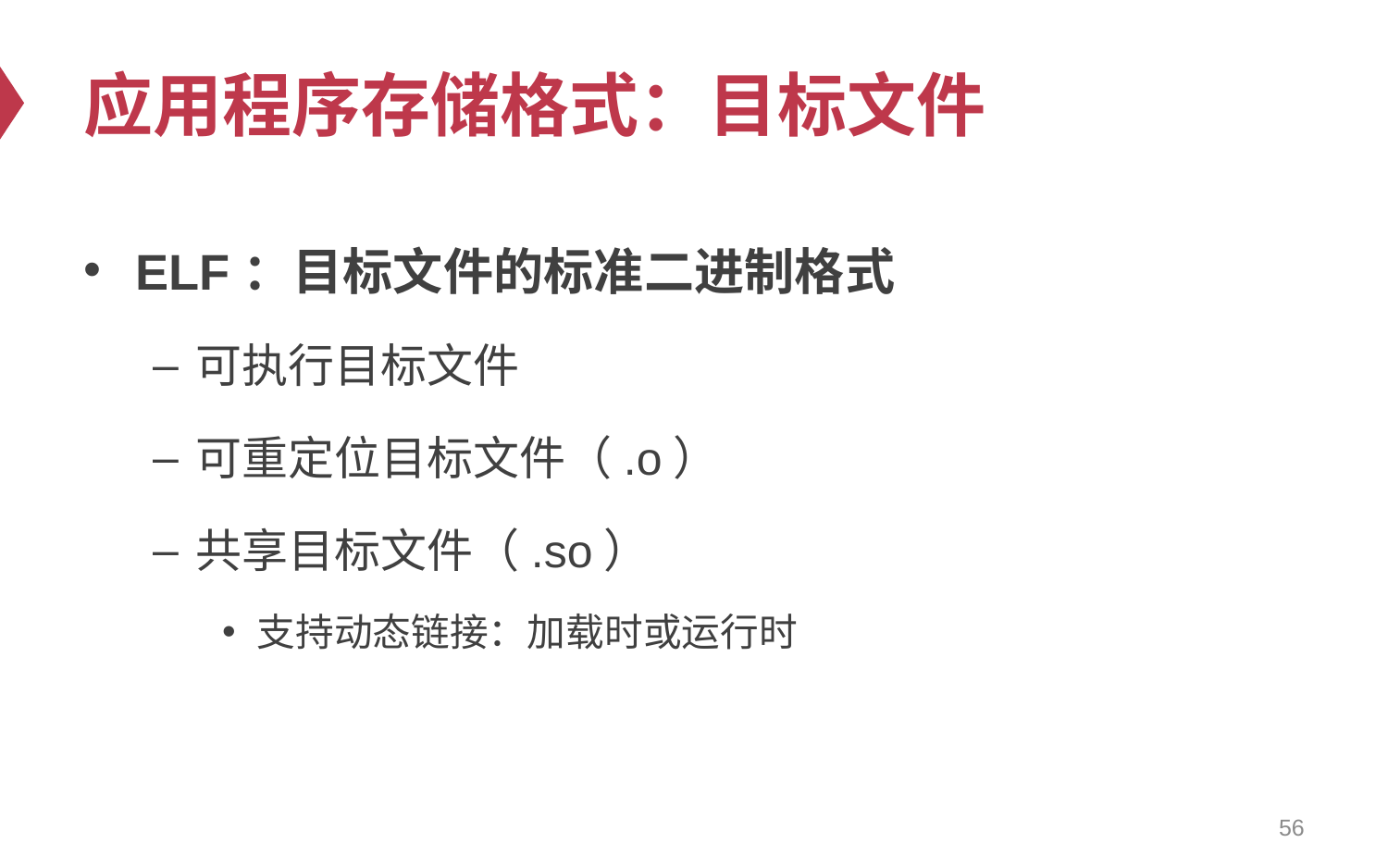

# 应用程序存储格式：目标文件
ELF：目标文件的标准二进制格式
可执行目标文件
可重定位目标文件（.o）
共享目标文件（.so）
支持动态链接：加载时或运行时
56